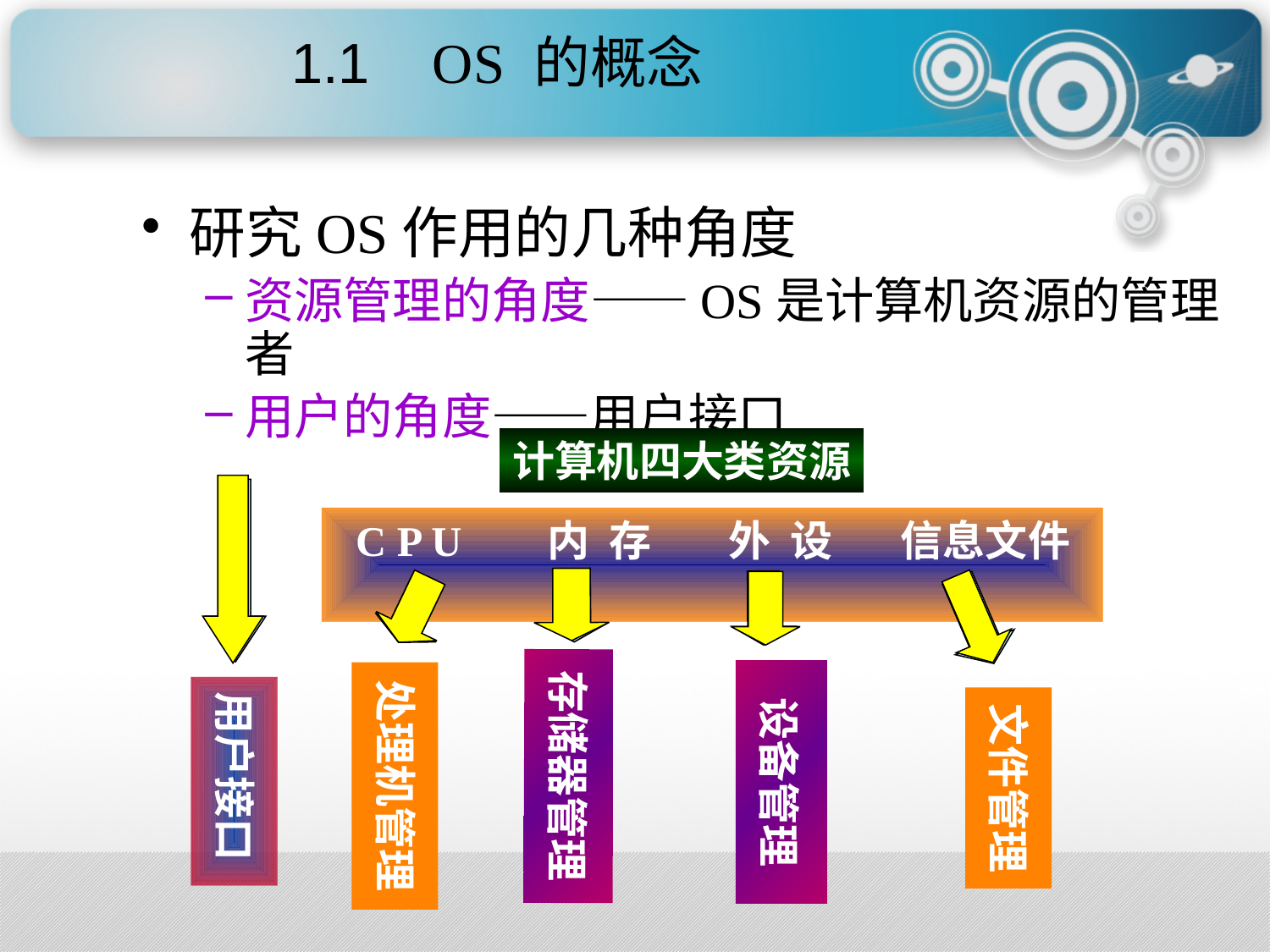

1.1    OS 的概念
研究OS作用的几种角度
资源管理的角度——OS是计算机资源的管理者
用户的角度——用户接口
计算机四大类资源

  C P U       内  存        外  设       信息文件

存储器管理
设备管理
处理机管理
用户接口
文件管理